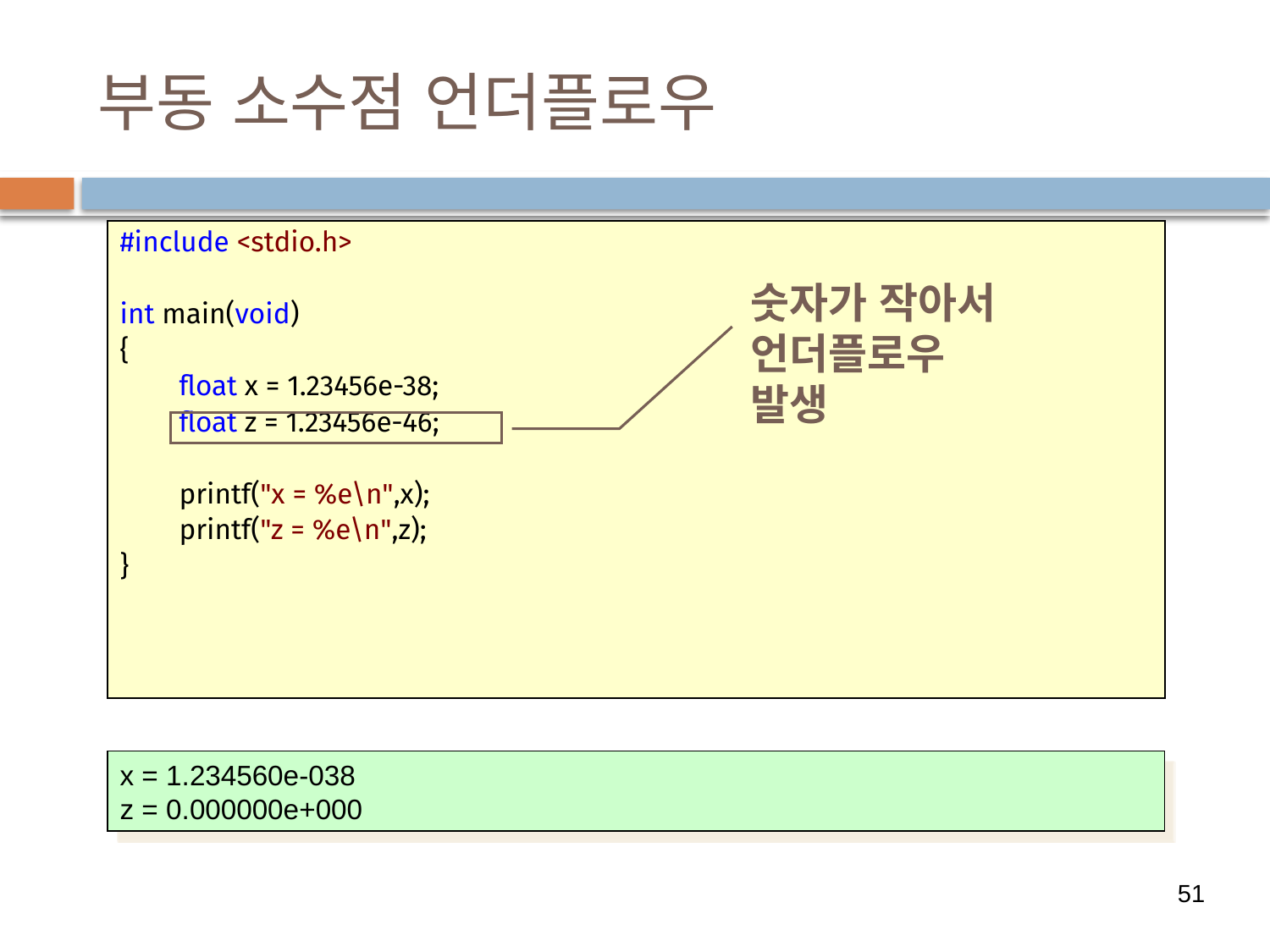

# 부동 소수점 언더플로우
#include <stdio.h>

int main(void)
{
        float x = 1.23456e-38;
        float z = 1.23456e-46;

        printf("x = %e\n",x);
        printf("z = %e\n",z);
}
숫자가 작아서  언더플로우 발생

x = 1.234560e-038
z = 0.000000e+000
51